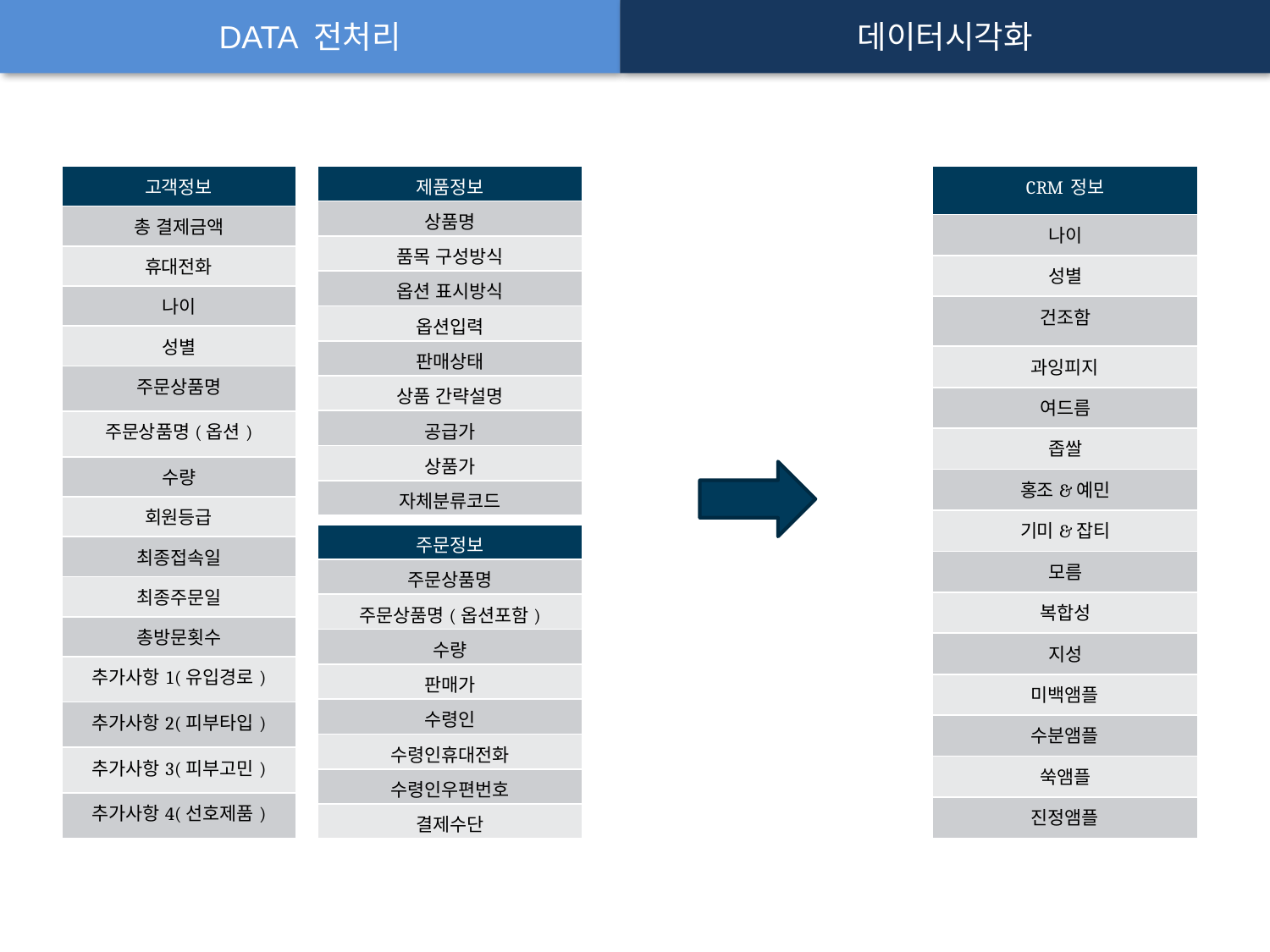

DATA 전처리
데이터시각화
| CRM 정보 |
| --- |
| 나이 |
| 성별 |
| 건조함 |
| 과잉피지 |
| 여드름 |
| 좁쌀 |
| 홍조&예민 |
| 기미&잡티 |
| 모름 |
| 복합성 |
| 지성 |
| 미백앰플 |
| 수분앰플 |
| 쑥앰플 |
| 진정앰플 |
| 고객정보 |
| --- |
| 총 결제금액 |
| 휴대전화 |
| 나이 |
| 성별 |
| 주문상품명 |
| 주문상품명(옵션) |
| 수량 |
| 회원등급 |
| 최종접속일 |
| 최종주문일 |
| 총방문횟수 |
| 추가사항1(유입경로) |
| 추가사항2(피부타입) |
| 추가사항3(피부고민) |
| 추가사항4(선호제품) |
| 제품정보 |
| --- |
| 상품명 |
| 품목 구성방식 |
| 옵션 표시방식 |
| 옵션입력 |
| 판매상태 |
| 상품 간략설명 |
| 공급가 |
| 상품가 |
| 자체분류코드 |

| 주문정보 |
| --- |
| 주문상품명 |
| 주문상품명(옵션포함) |
| 수량 |
| 판매가 |
| 수령인 |
| 수령인휴대전화 |
| 수령인우편번호 |
| 결제수단 |